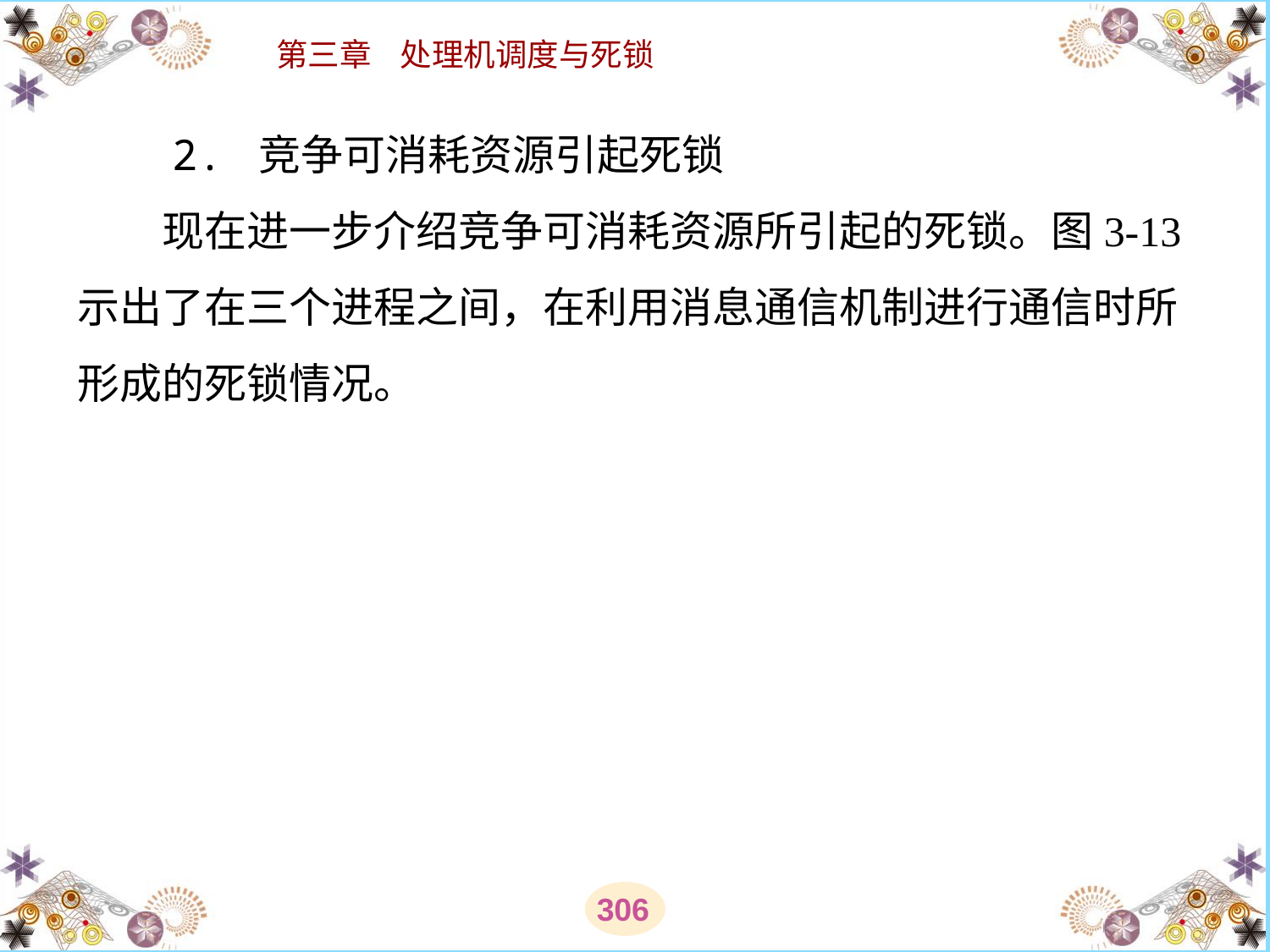

# 2. 竞争可消耗资源引起死锁 　　现在进一步介绍竞争可消耗资源所引起的死锁。图3-13示出了在三个进程之间，在利用消息通信机制进行通信时所形成的死锁情况。